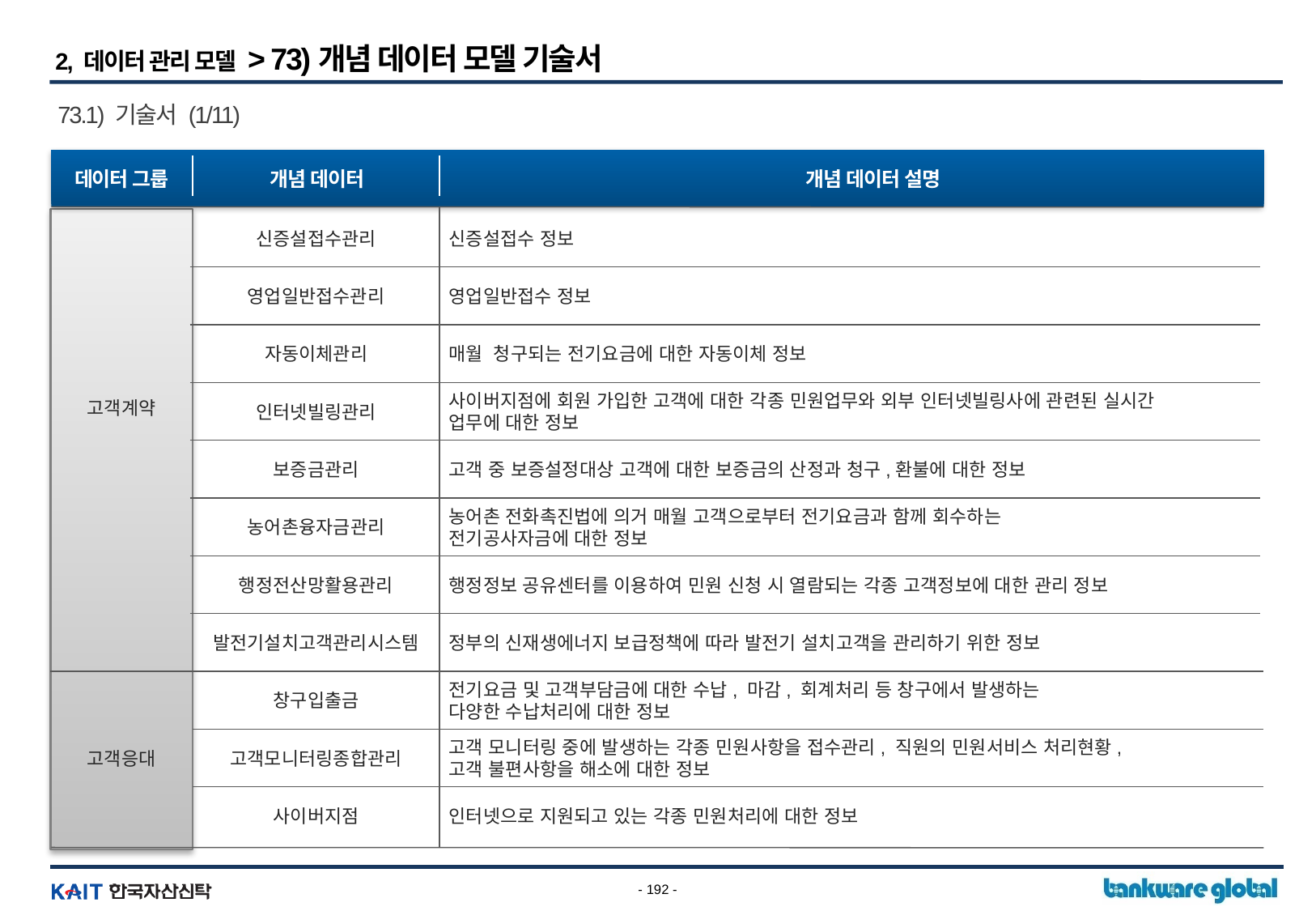

2, 데이터 관리 모델 > 73)개념 데이터 모델 기술서
73.1) 기술서 (1/11)
데이터 그룹

개념 데이터
개념 데이터 설명
신증설접수관리
신증설접수 정보
영업일반접수관리
영업일반접수 정보
자동이체관리
매월  청구되는 전기요금에 대한 자동이체 정보
고객계약
인터넷빌링관리
사이버지점에 회원 가입한 고객에 대한 각종 민원업무와 외부 인터넷빌링사에 관련된 실시간
업무에 대한 정보
보증금관리
고객 중 보증설정대상 고객에 대한 보증금의 산정과 청구,환불에 대한 정보
농어촌융자금관리
농어촌 전화촉진법에 의거 매월 고객으로부터 전기요금과 함께 회수하는
전기공사자금에 대한 정보
행정전산망활용관리
행정정보 공유센터를 이용하여 민원 신청 시 열람되는 각종 고객정보에 대한 관리 정보
발전기설치고객관리시스템
정부의 신재생에너지 보급정책에 따라 발전기 설치고객을 관리하기 위한 정보
창구입출금
전기요금 및 고객부담금에 대한 수납, 마감, 회계처리 등 창구에서 발생하는
다양한 수납처리에 대한 정보
고객응대
고객모니터링종합관리
고객 모니터링 중에 발생하는 각종 민원사항을 접수관리, 직원의 민원서비스 처리현황,
고객 불편사항을 해소에 대한 정보
사이버지점
인터넷으로 지원되고 있는 각종 민원처리에 대한 정보